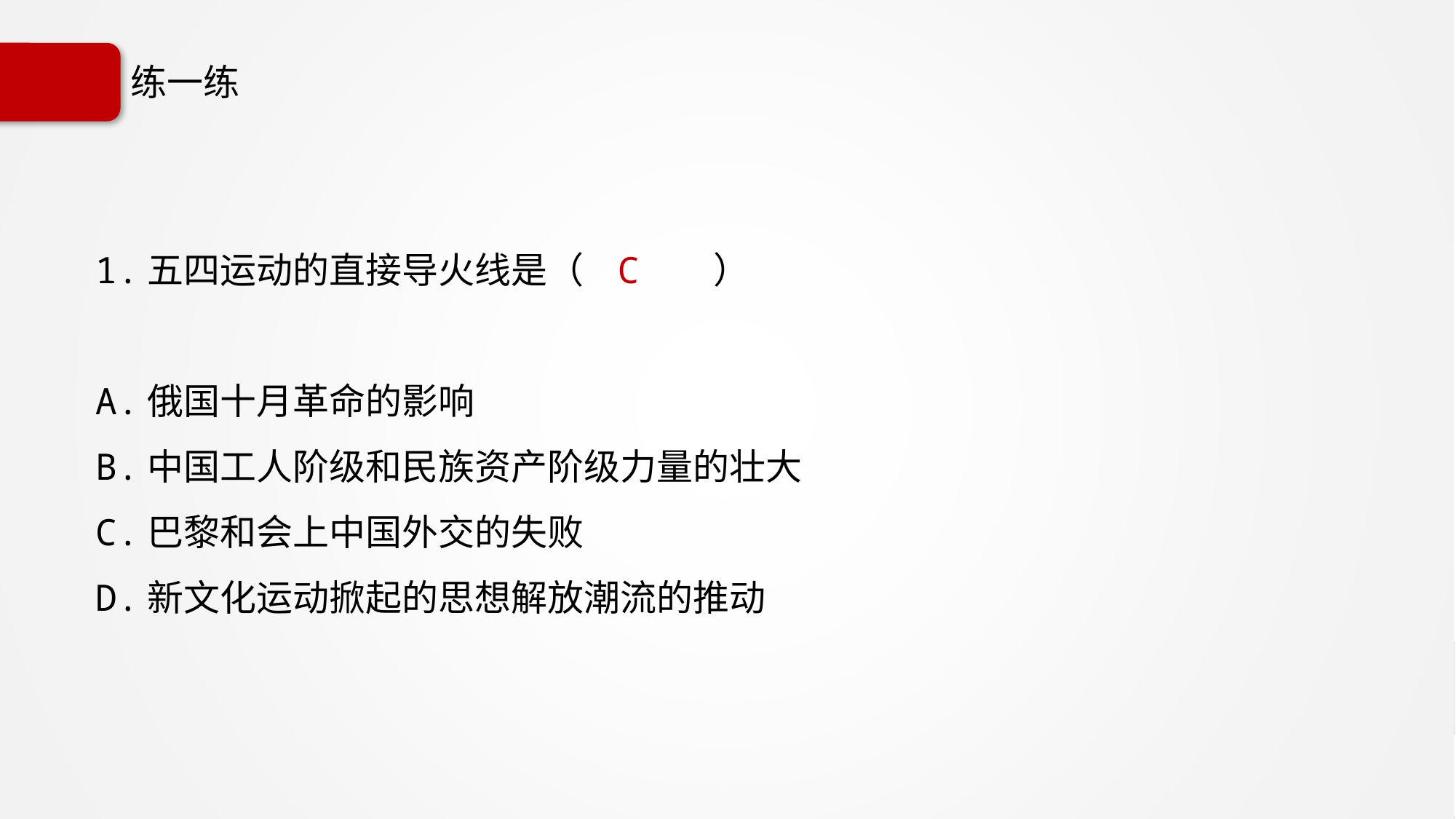

# 练一练
1.五四运动的直接导火线是（   C   ）
A.俄国十月革命的影响
B.中国工人阶级和民族资产阶级力量的壮大
C.巴黎和会上中国外交的失败
D.新文化运动掀起的思想解放潮流的推动